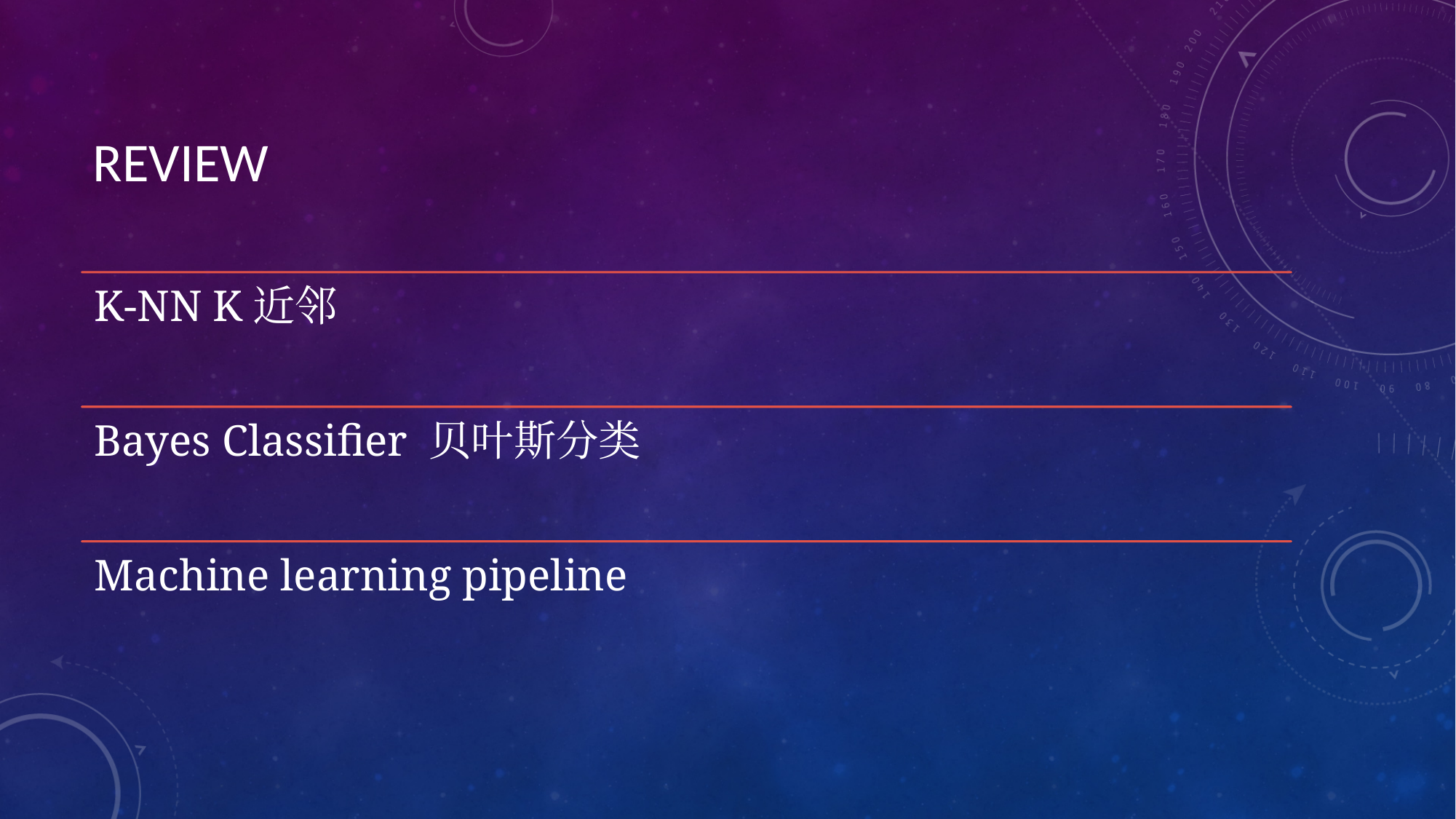

# review
K-NN K近邻
Bayes Classifier 贝叶斯分类
Machine learning pipeline